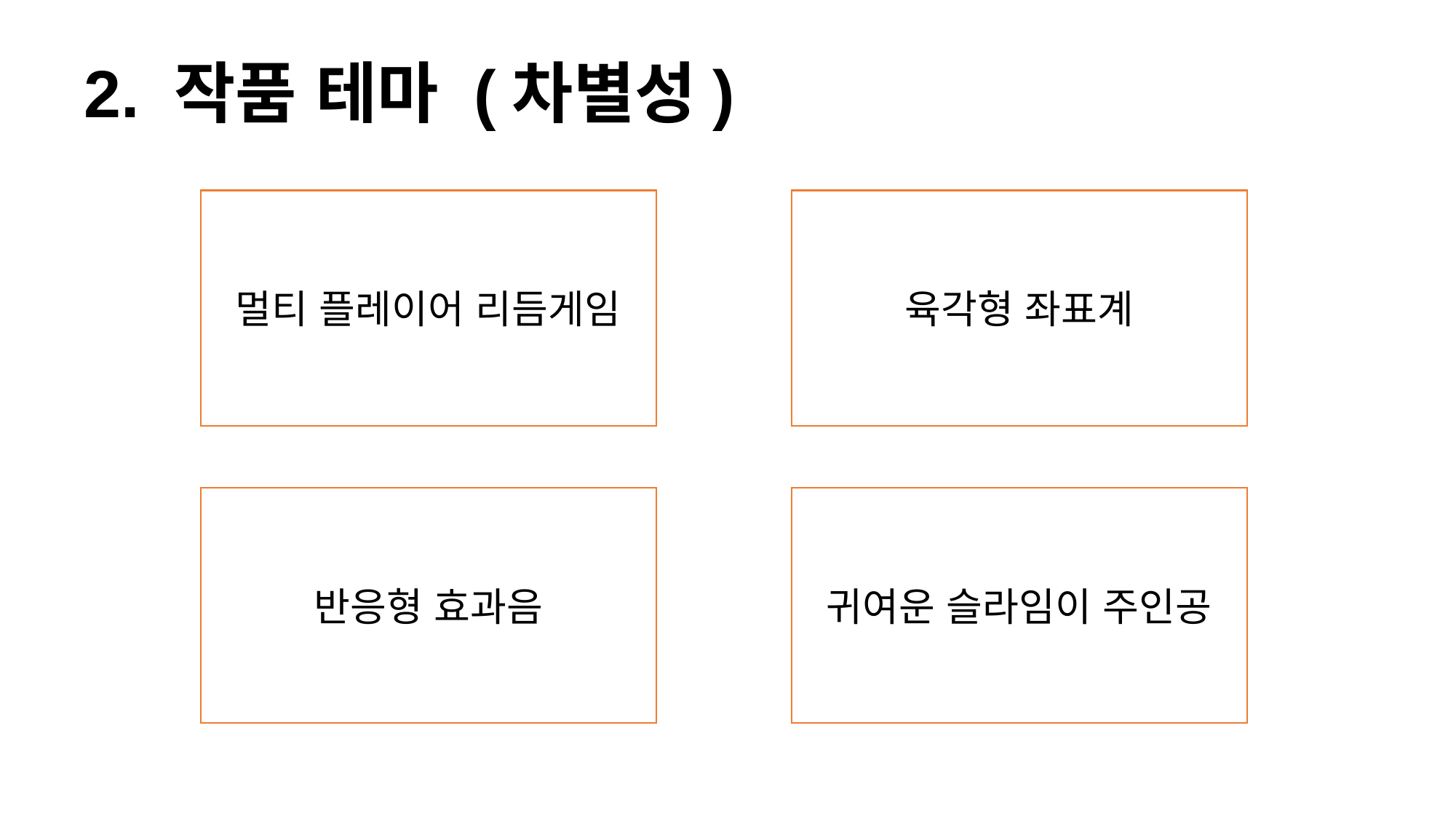

# 2. 작품 테마 (차별성)
멀티 플레이어 리듬게임
육각형 좌표계
반응형 효과음
귀여운 슬라임이 주인공